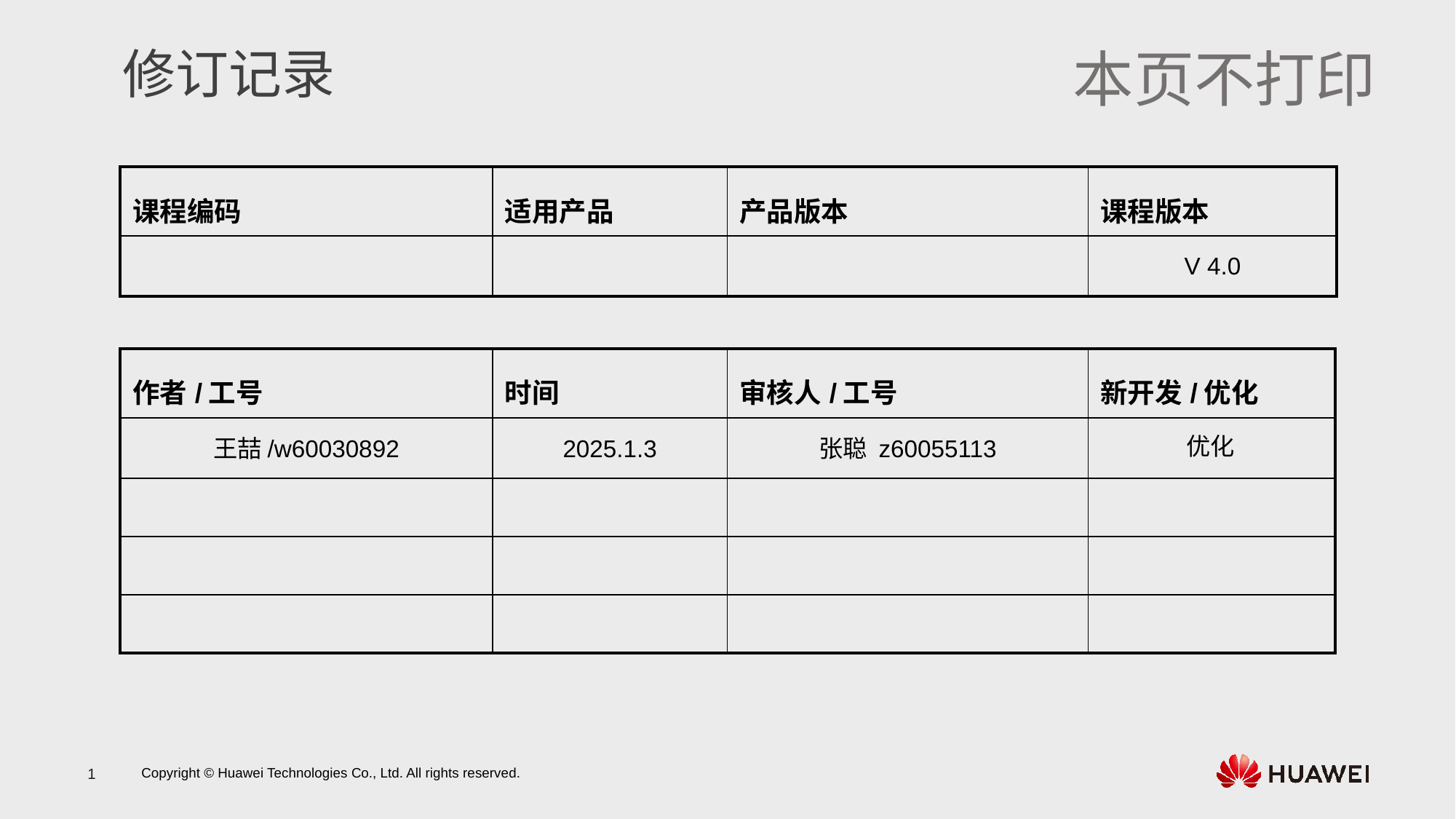

V 4.0
优化
王喆/w60030892
2025.1.3
张聪 z60055113